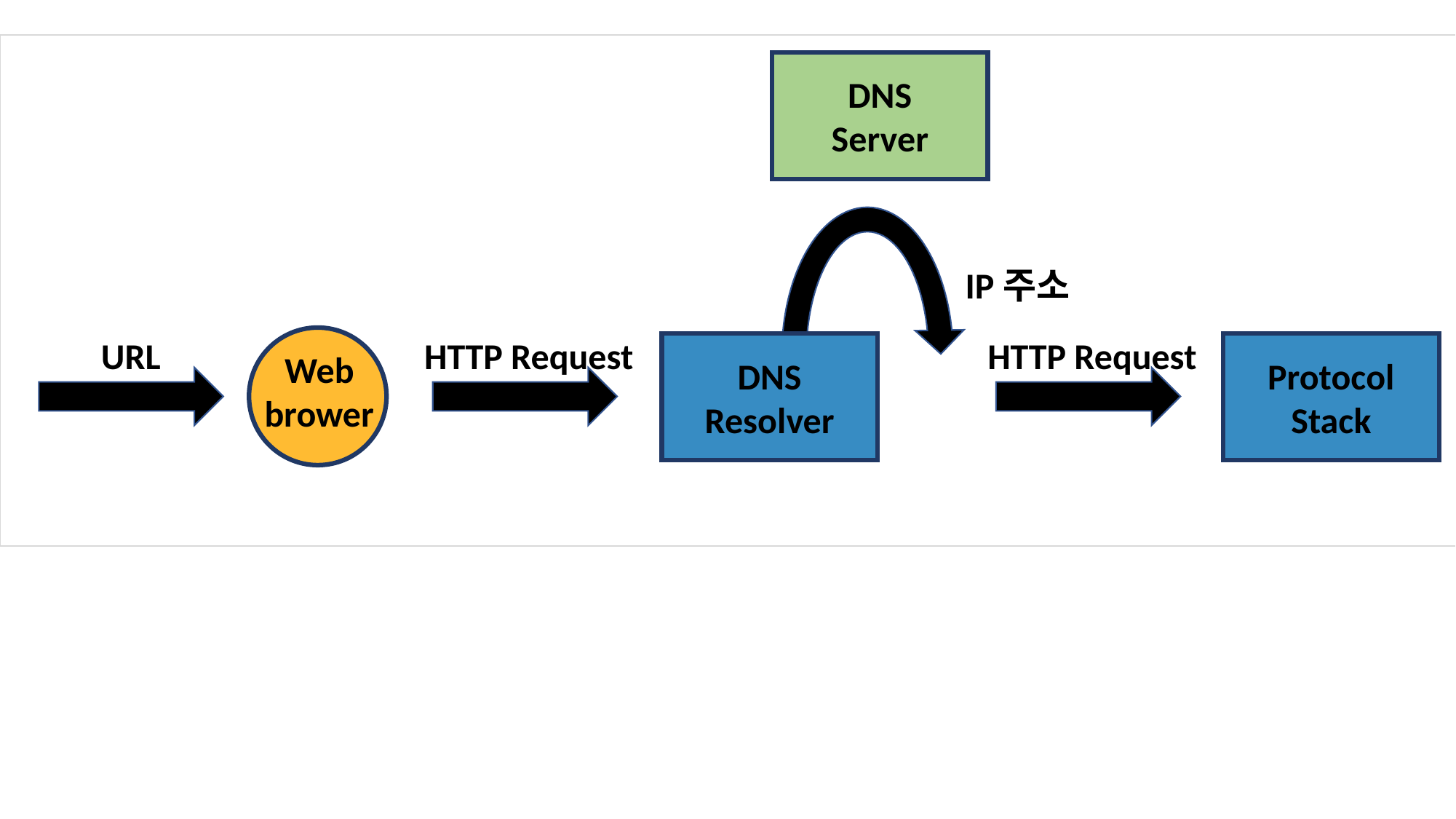

DNS
Server

IP주소
URL

HTTP Request
HTTP Request
HTTP Request
DNS
Resolver
Protocol
Stack
Web
brower